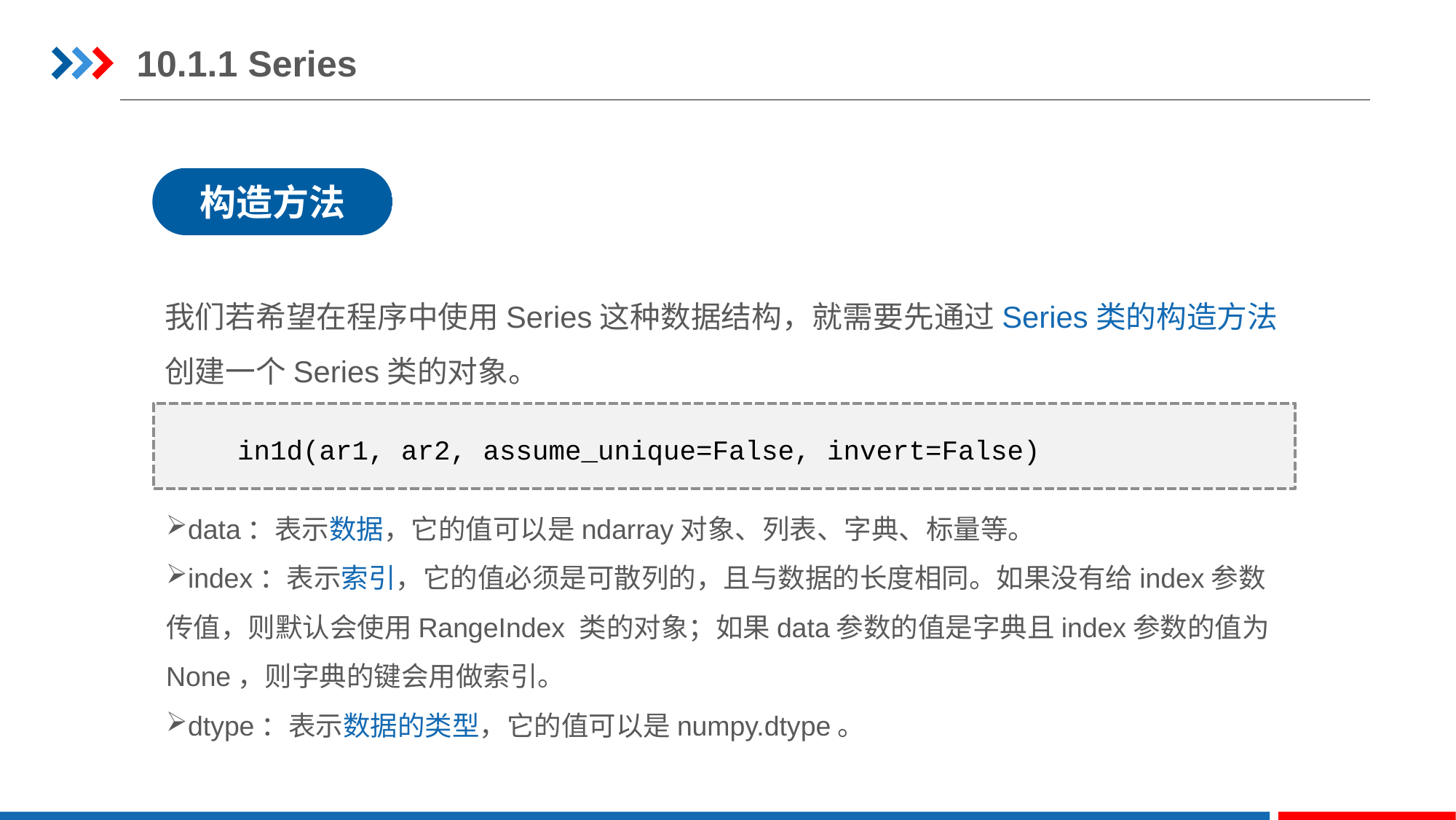

10.1.1 Series
构造方法
我们若希望在程序中使用Series这种数据结构，就需要先通过Series类的构造方法创建一个Series类的对象。

in1d(ar1, ar2, assume_unique=False, invert=False)
data：表示数据，它的值可以是ndarray对象、列表、字典、标量等。
index：表示索引，它的值必须是可散列的，且与数据的长度相同。如果没有给index参数传值，则默认会使用RangeIndex 类的对象；如果data参数的值是字典且index参数的值为None，则字典的键会用做索引。
dtype：表示数据的类型，它的值可以是numpy.dtype。